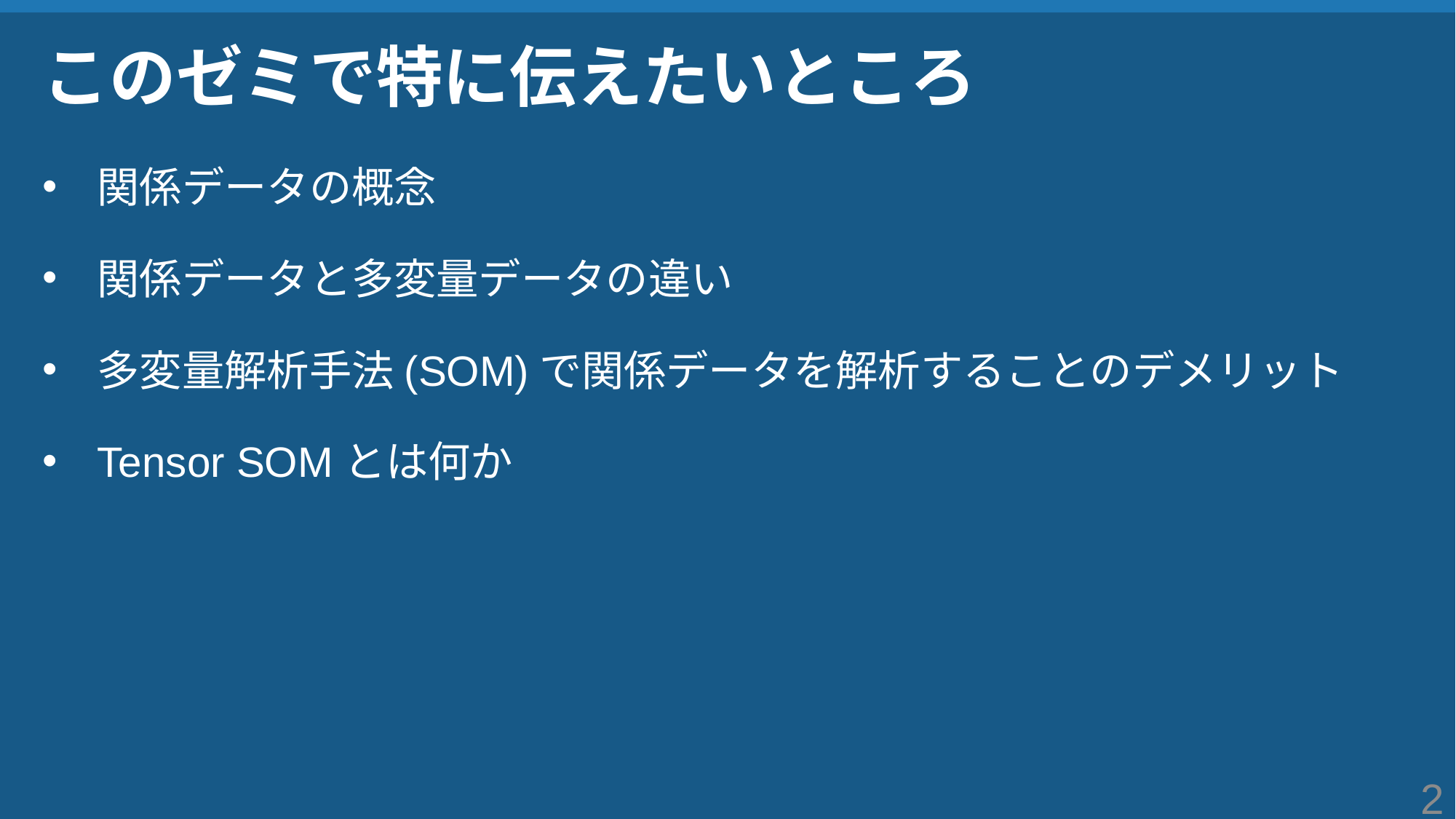

# このゼミで特に伝えたいところ
関係データの概念
関係データと多変量データの違い
多変量解析手法(SOM)で関係データを解析することのデメリット
Tensor SOMとは何か

2